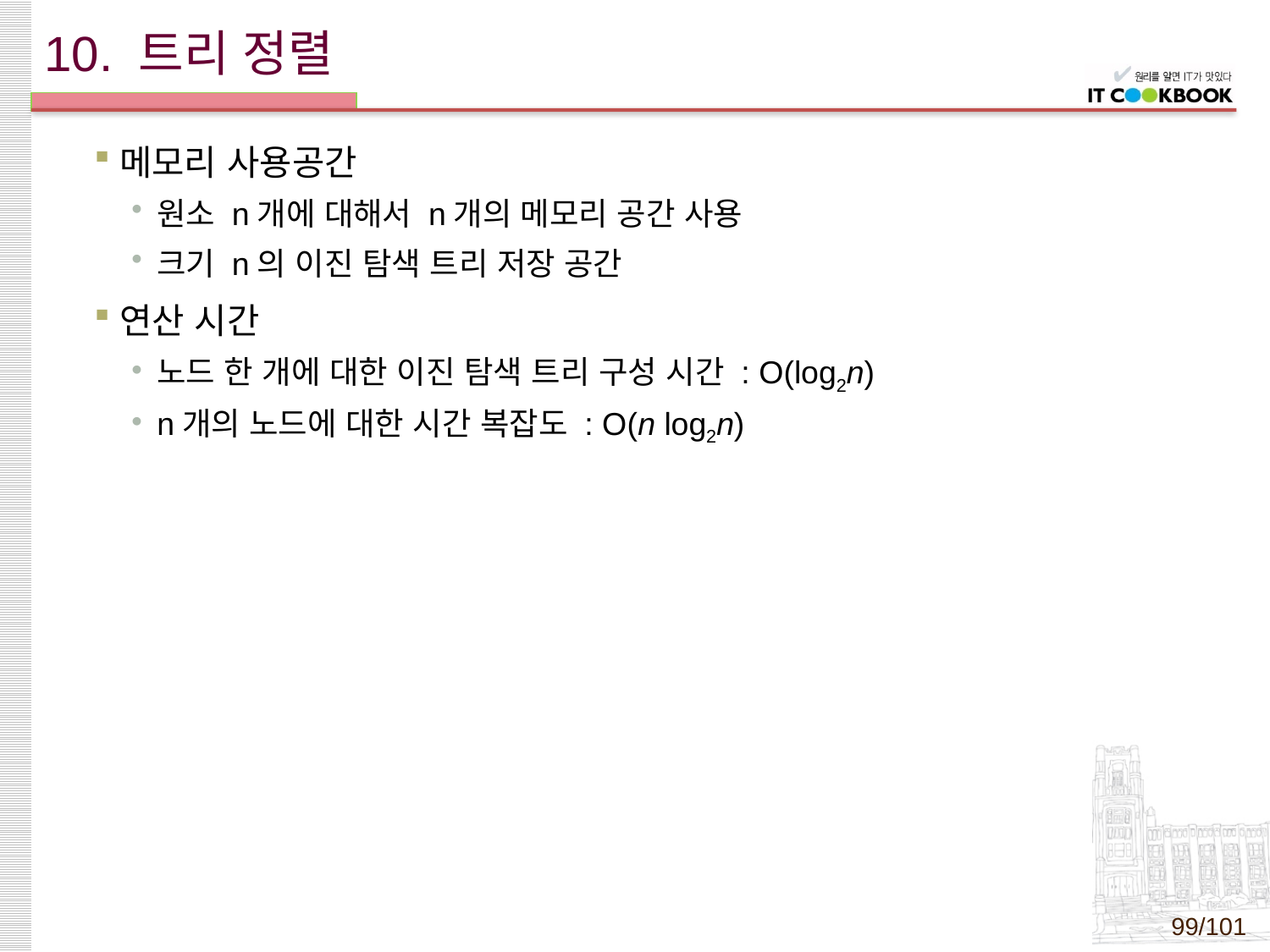

# 10. 트리 정렬
메모리 사용공간
원소 n개에 대해서 n개의 메모리 공간 사용
크기 n의 이진 탐색 트리 저장 공간
연산 시간
노드 한 개에 대한 이진 탐색 트리 구성 시간 : O(log2n)
n개의 노드에 대한 시간 복잡도 : O(n log2n)